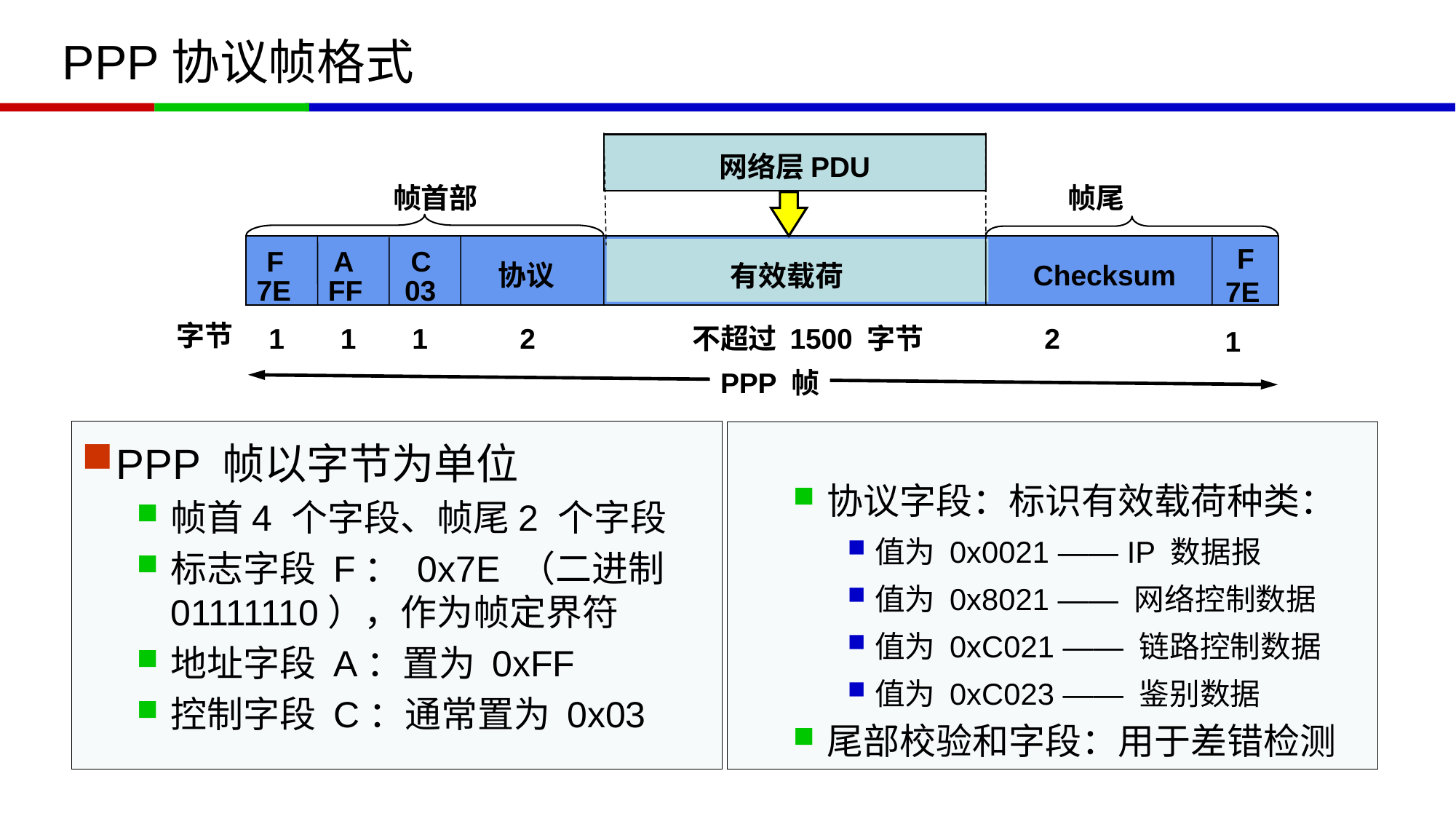

# PPP协议帧格式

PPP 协议的帧格式

网络层PDU
帧首部
帧尾

F
A
F
C

Checksum
协议
有效载荷
7E
FF
03
7E
字节
1
1
1
2
不超过 1500 字节
2
1
PPP 帧

PPP 帧以字节为单位
帧首4 个字段、帧尾2 个字段
标志字段 F： 0x7E （二进制 01111110），作为帧定界符
地址字段 A：置为 0xFF
控制字段 C：通常置为 0x03

协议字段：标识有效载荷种类：
值为 0x0021 —— IP 数据报
值为 0x8021 —— 网络控制数据
值为 0xC021 —— 链路控制数据
值为 0xC023 —— 鉴别数据
尾部校验和字段：用于差错检测
112